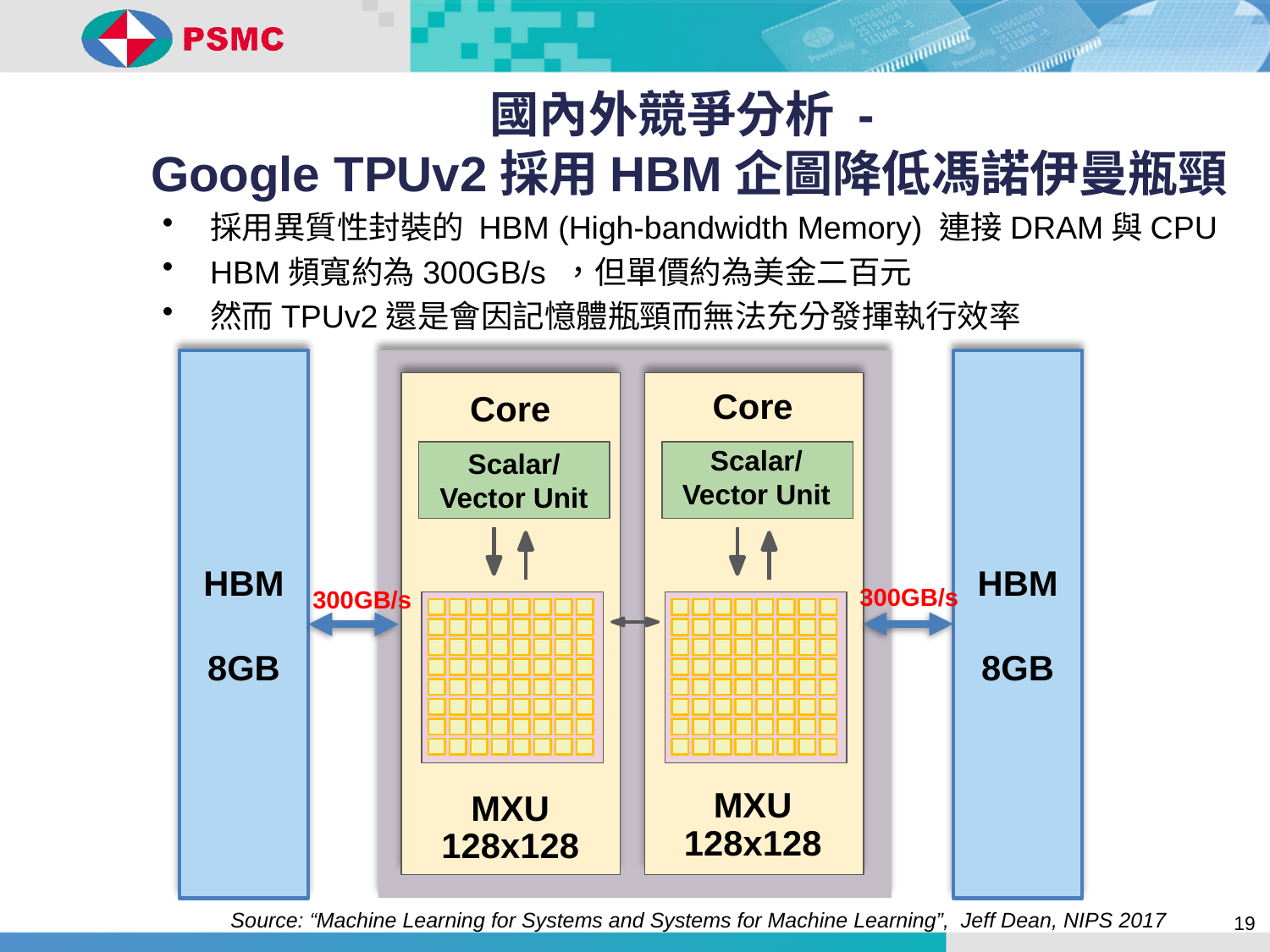

國內外競爭分析 -
Google TPUv2採用HBM企圖降低馮諾伊曼瓶頸

採用異質性封裝的 HBM (High-bandwidth Memory) 連接DRAM與CPU
HBM頻寬約為300GB/s ，但單價約為美金二百元
然而TPUv2還是會因記憶體瓶頸而無法充分發揮執行效率

HBM

8GB
HBM

8GB

Core
Scalar/Vector Unit
MXU
128x128
Core
Scalar/Vector Unit
MXU
128x128

300GB/s
300GB/s

Source: “Machine Learning for Systems and Systems for Machine Learning”,  Jeff Dean, NIPS 2017
19